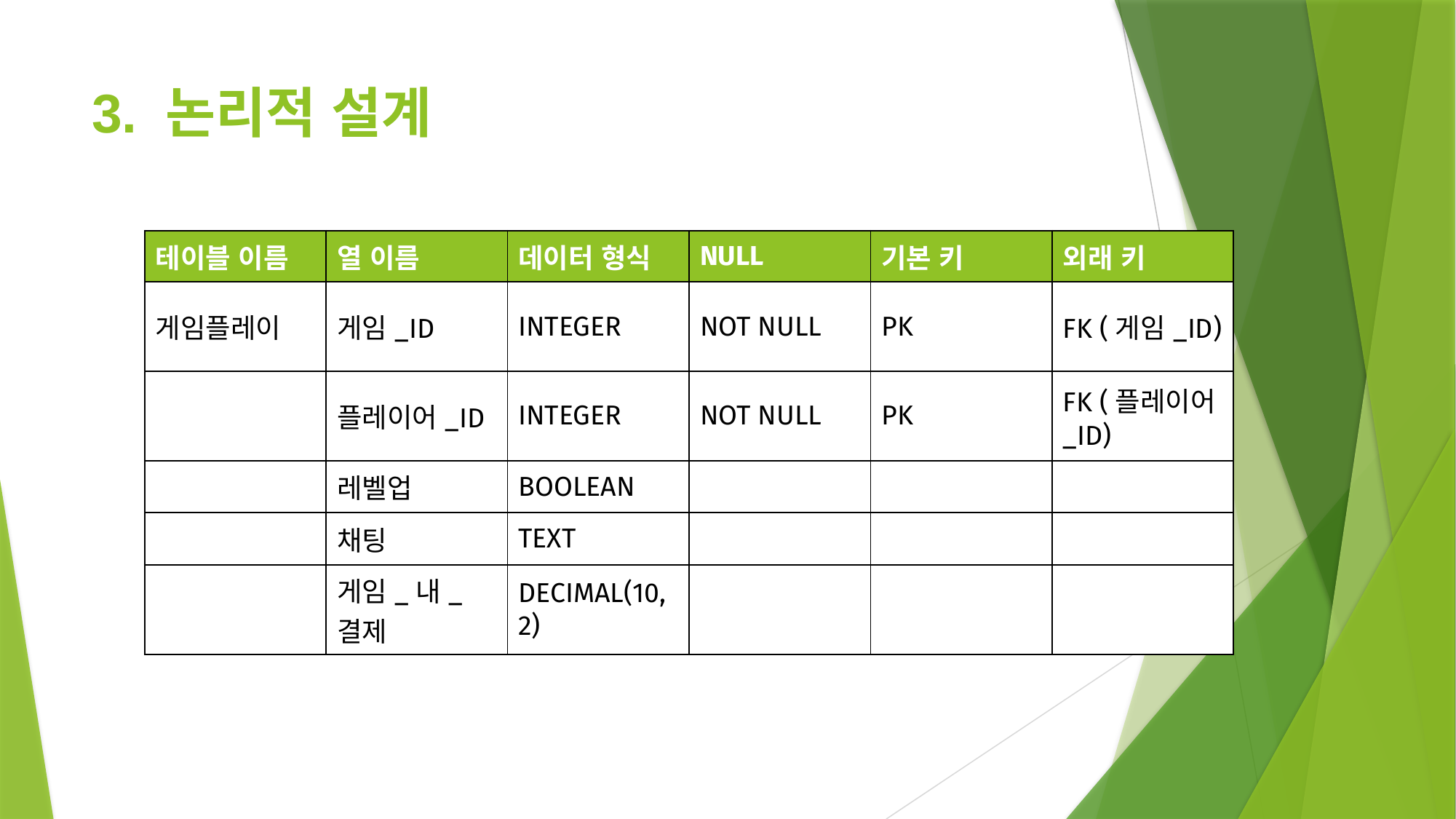

# 3. 논리적 설계
| 테이블 이름 | 열 이름 | 데이터 형식 | NULL | 기본 키 | 외래 키 |
| --- | --- | --- | --- | --- | --- |
| 게임플레이 | 게임\_ID | INTEGER | NOT NULL | PK | FK (게임\_ID) |
|  | 플레이어\_ID | INTEGER | NOT NULL | PK | FK (플레이어\_ID) |
|  | 레벨업 | BOOLEAN |  |  |  |
|  | 채팅 | TEXT |  |  |  |
|  | 게임\_내\_결제 | DECIMAL(10, 2) |  |  |  |